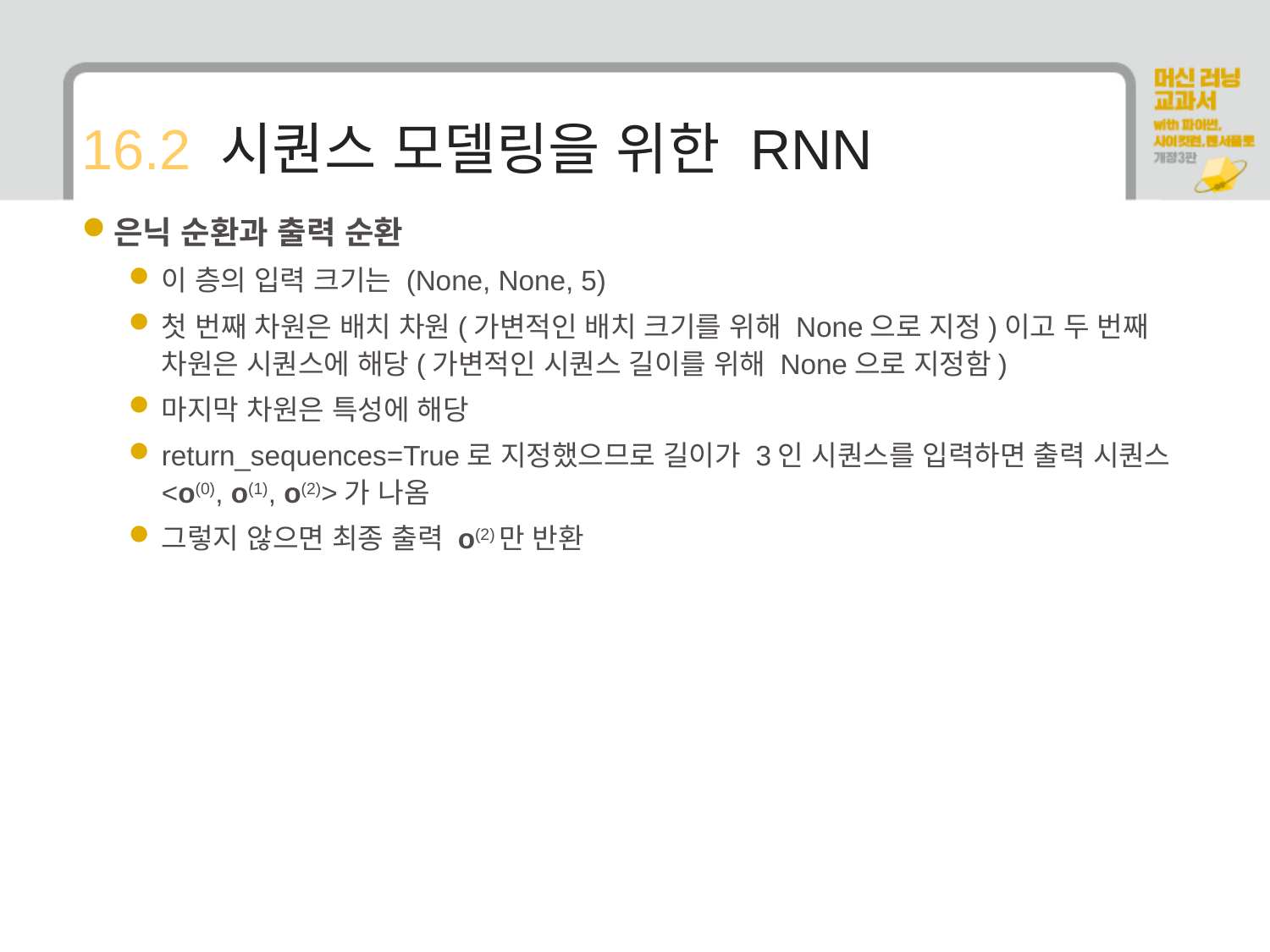

# 16.2 시퀀스 모델링을 위한 RNN
은닉 순환과 출력 순환
이 층의 입력 크기는 (None, None, 5)
첫 번째 차원은 배치 차원(가변적인 배치 크기를 위해 None으로 지정)이고 두 번째 차원은 시퀀스에 해당(가변적인 시퀀스 길이를 위해 None으로 지정함)
마지막 차원은 특성에 해당
return_sequences=True로 지정했으므로 길이가 3인 시퀀스를 입력하면 출력 시퀀스 <o(0), o(1), o(2)>가 나옴
그렇지 않으면 최종 출력 o(2)만 반환